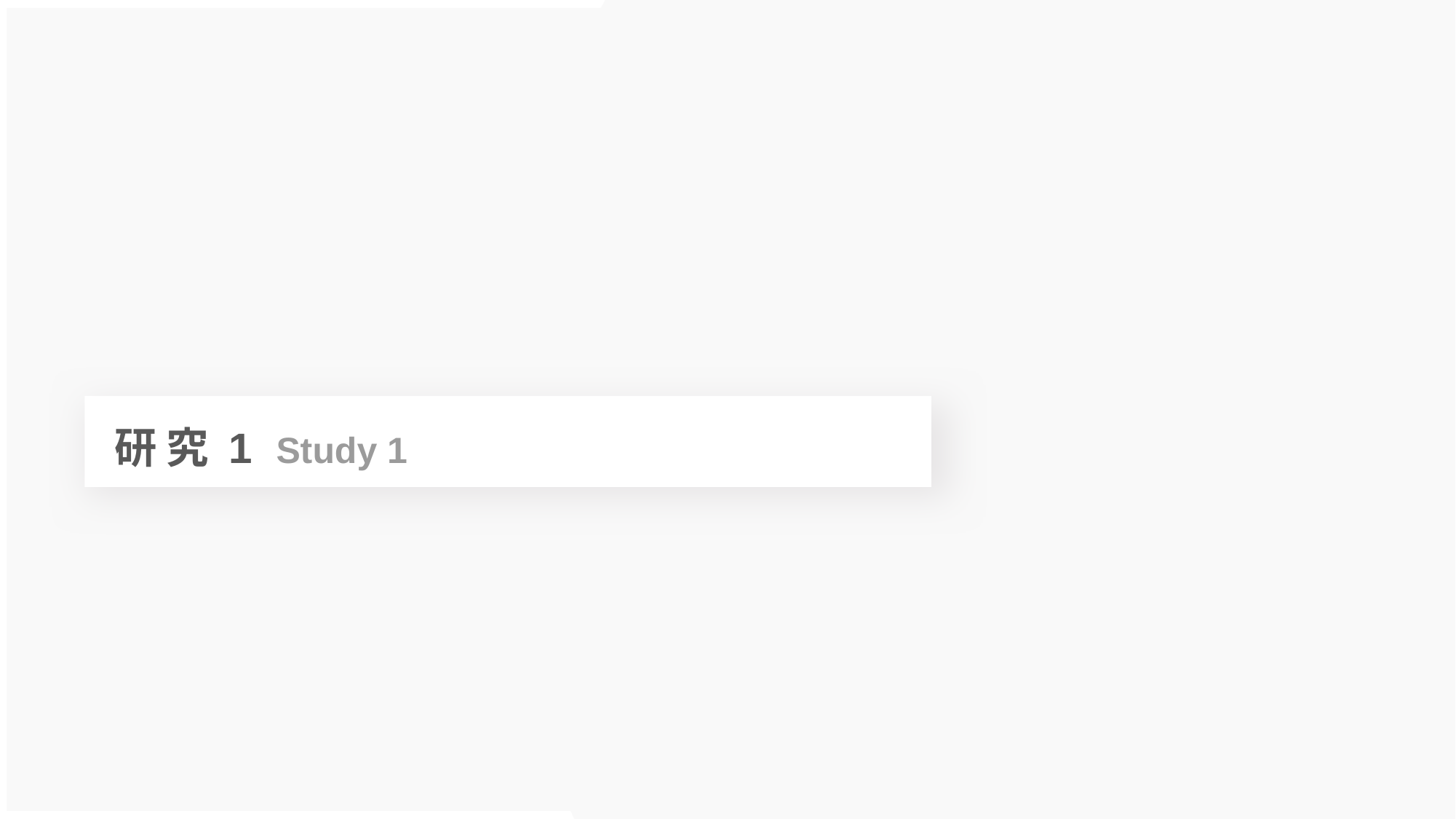

04
# 研 究 1  Study 1